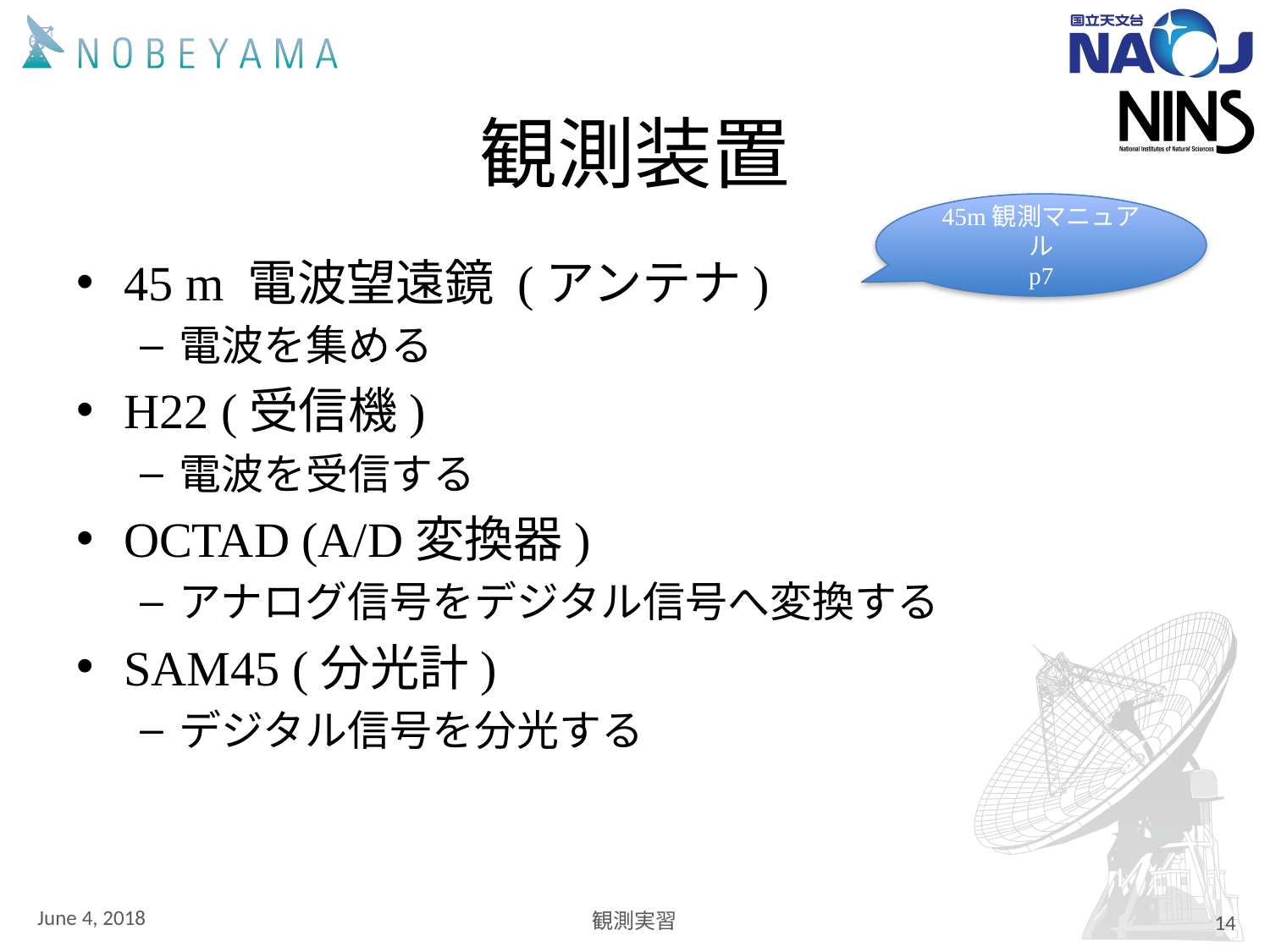

# 観測装置
45m観測マニュアル
p7
45 m 電波望遠鏡 (アンテナ)
電波を集める
H22 (受信機)
電波を受信する
OCTAD (A/D変換器)
アナログ信号をデジタル信号へ変換する
SAM45 (分光計)
デジタル信号を分光する
June 4, 2018
観測実習
14